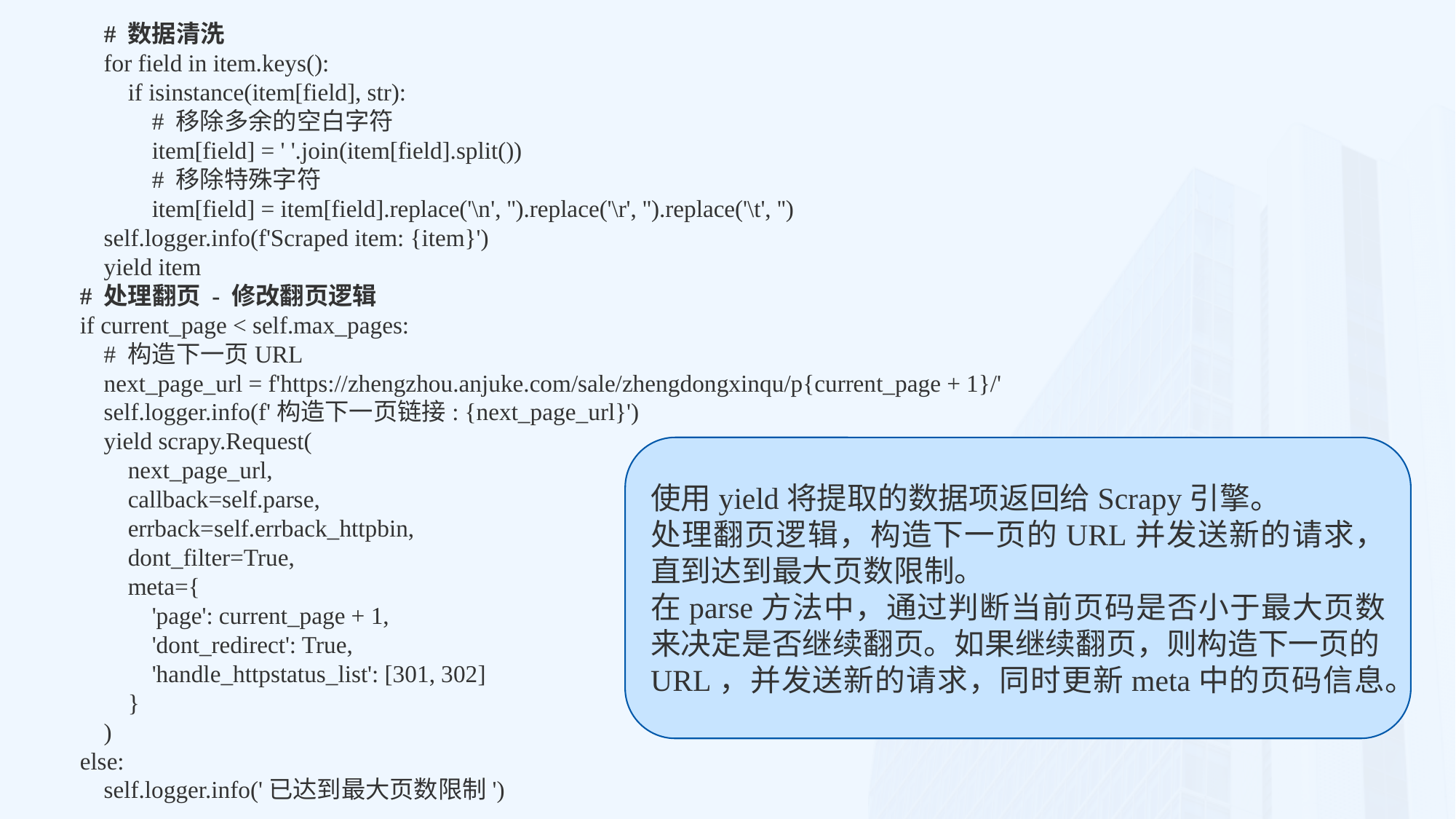

# 数据清洗
            for field in item.keys():
                if isinstance(item[field], str):
                    # 移除多余的空白字符
                    item[field] = ' '.join(item[field].split())
                    # 移除特殊字符
                    item[field] = item[field].replace('\n', '').replace('\r', '').replace('\t', '')
            self.logger.info(f'Scraped item: {item}')
            yield item
        # 处理翻页 - 修改翻页逻辑
        if current_page < self.max_pages:
            # 构造下一页URL
            next_page_url = f'https://zhengzhou.anjuke.com/sale/zhengdongxinqu/p{current_page + 1}/'
            self.logger.info(f'构造下一页链接: {next_page_url}')
            yield scrapy.Request(
                next_page_url,
                callback=self.parse,
                errback=self.errback_httpbin,
                dont_filter=True,
                meta={
                    'page': current_page + 1,
                    'dont_redirect': True,
                    'handle_httpstatus_list': [301, 302]
                }
            )
        else:
            self.logger.info('已达到最大页数限制')

使用yield将提取的数据项返回给Scrapy引擎。
处理翻页逻辑，构造下一页的URL并发送新的请求，直到达到最大页数限制。
在parse方法中，通过判断当前页码是否小于最大页数来决定是否继续翻页。如果继续翻页，则构造下一页的URL，并发送新的请求，同时更新meta中的页码信息。